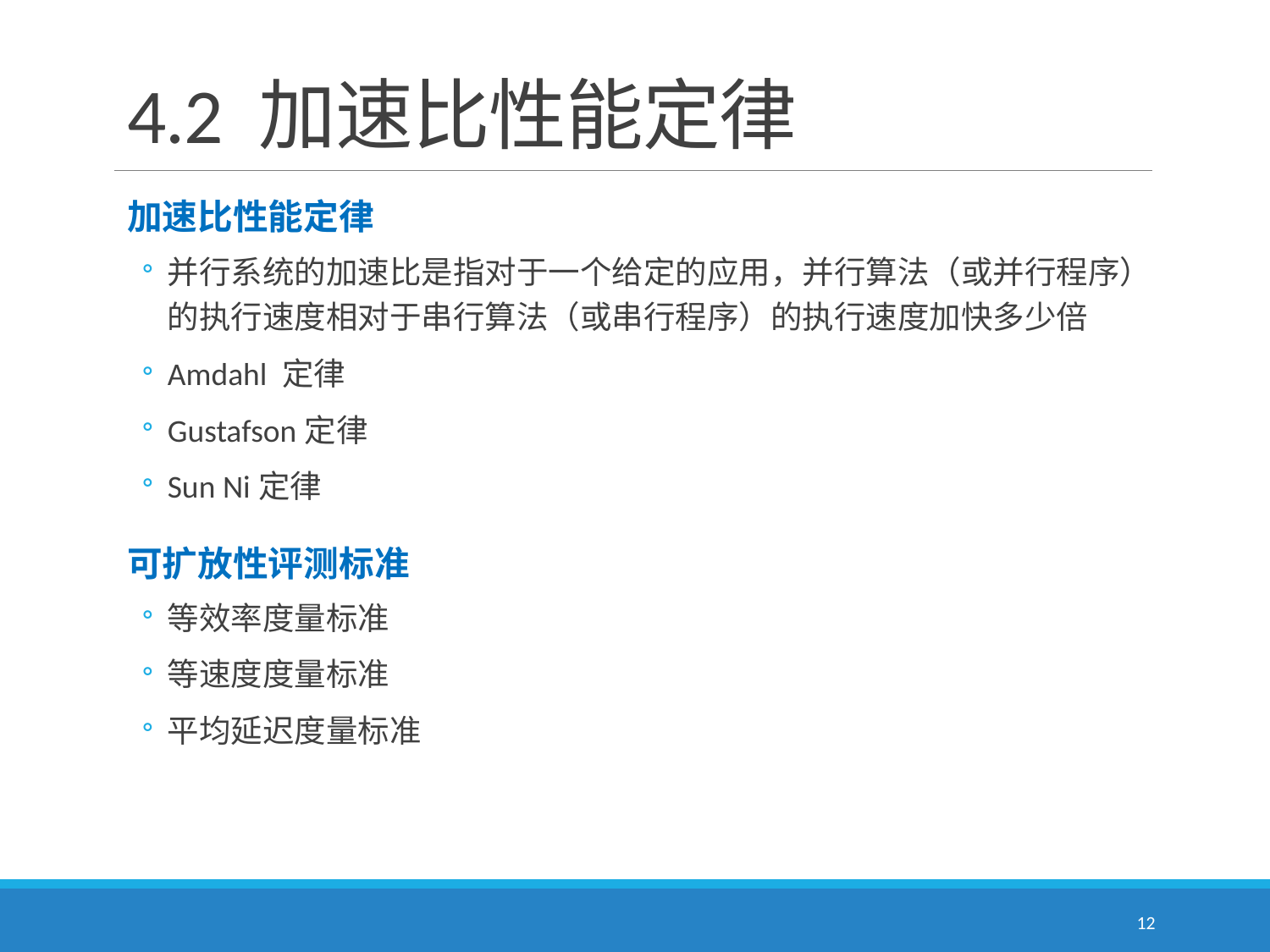

# 4.2 加速比性能定律
加速比性能定律
并行系统的加速比是指对于一个给定的应用，并行算法（或并行程序）的执行速度相对于串行算法（或串行程序）的执行速度加快多少倍
Amdahl 定律
Gustafson定律
Sun Ni定律
可扩放性评测标准
等效率度量标准
等速度度量标准
平均延迟度量标准

12